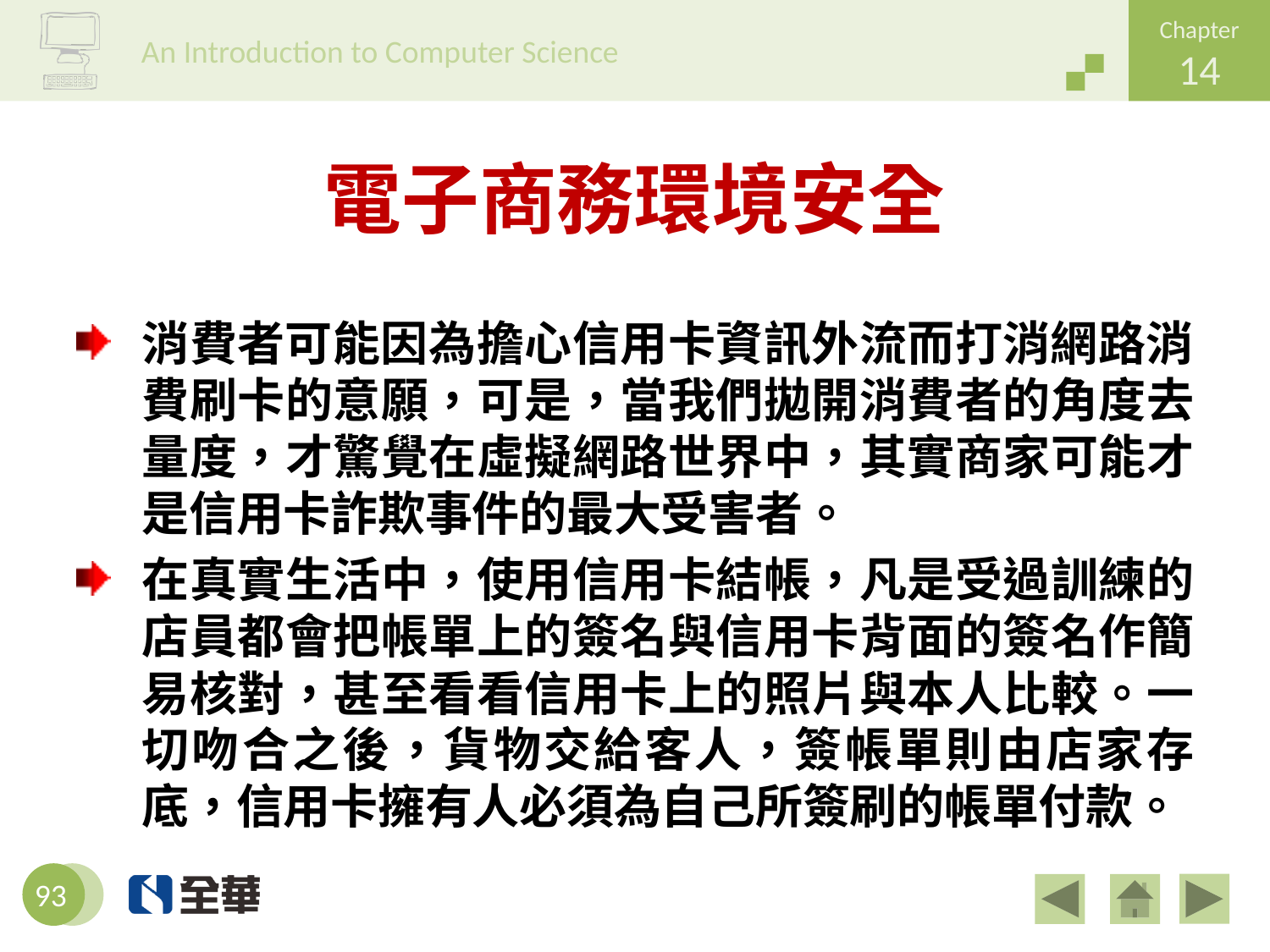

# 電子商務環境安全
消費者可能因為擔心信用卡資訊外流而打消網路消費刷卡的意願，可是，當我們拋開消費者的角度去量度，才驚覺在虛擬網路世界中，其實商家可能才是信用卡詐欺事件的最大受害者。
在真實生活中，使用信用卡結帳，凡是受過訓練的店員都會把帳單上的簽名與信用卡背面的簽名作簡易核對，甚至看看信用卡上的照片與本人比較。一切吻合之後，貨物交給客人，簽帳單則由店家存底，信用卡擁有人必須為自己所簽刷的帳單付款。